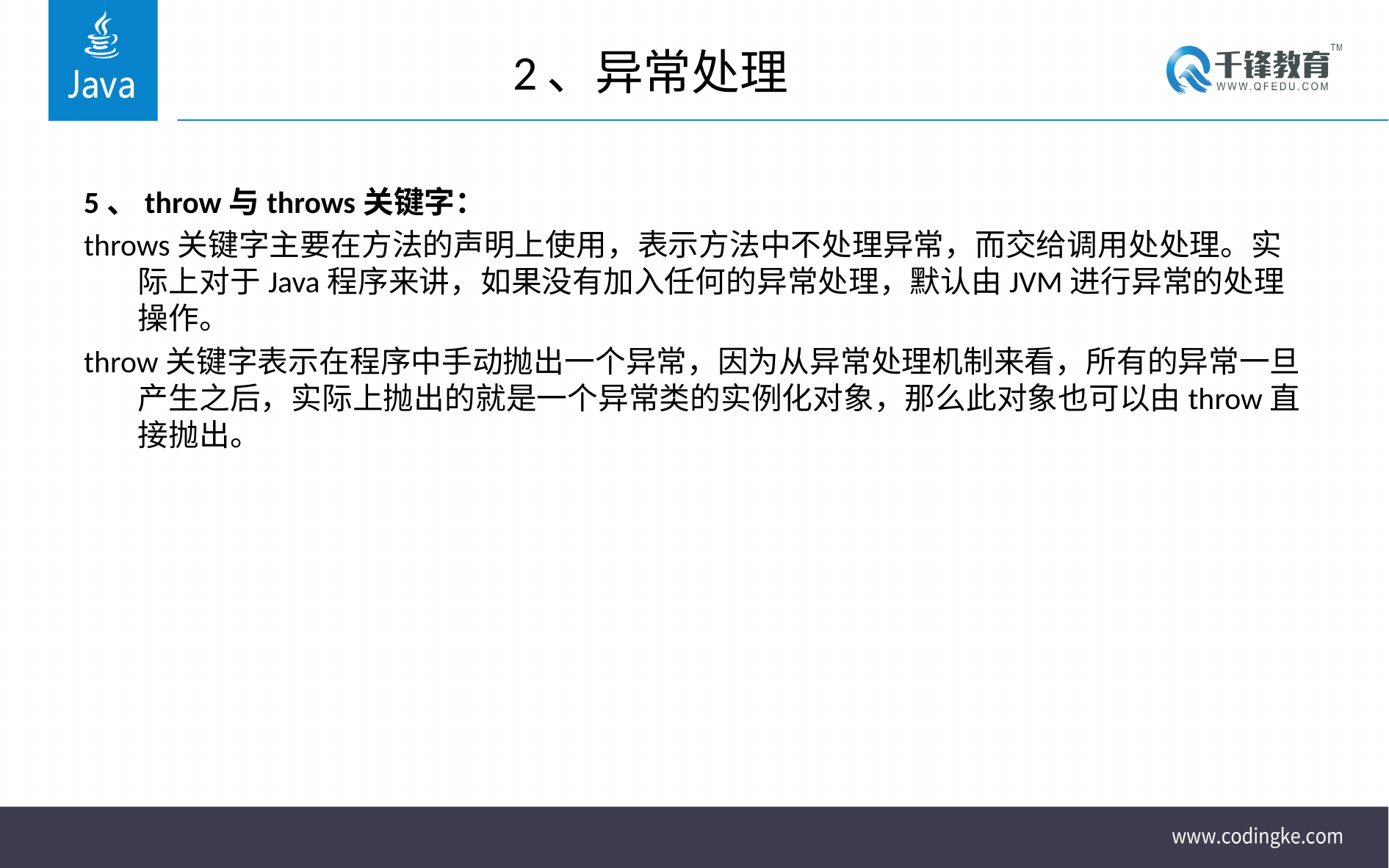

# 2、异常处理
5、throw与throws关键字：
throws关键字主要在方法的声明上使用，表示方法中不处理异常，而交给调用处处理。实际上对于Java程序来讲，如果没有加入任何的异常处理，默认由JVM进行异常的处理操作。
throw关键字表示在程序中手动抛出一个异常，因为从异常处理机制来看，所有的异常一旦产生之后，实际上抛出的就是一个异常类的实例化对象，那么此对象也可以由throw直接抛出。